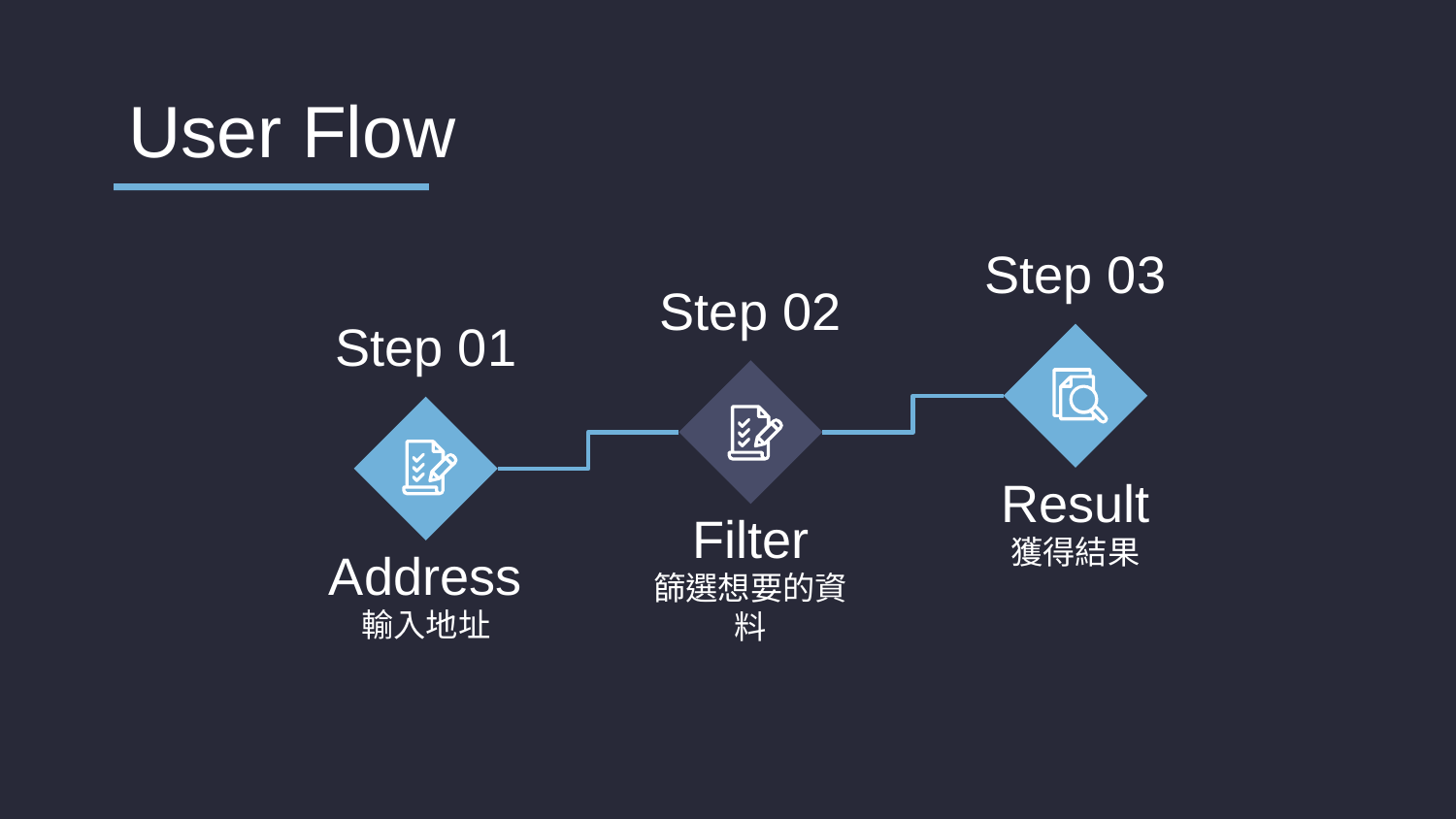

# User Flow
Step 03
Result
獲得結果
Step 02
Filter
篩選想要的資料
Step 01
Address
輸入地址